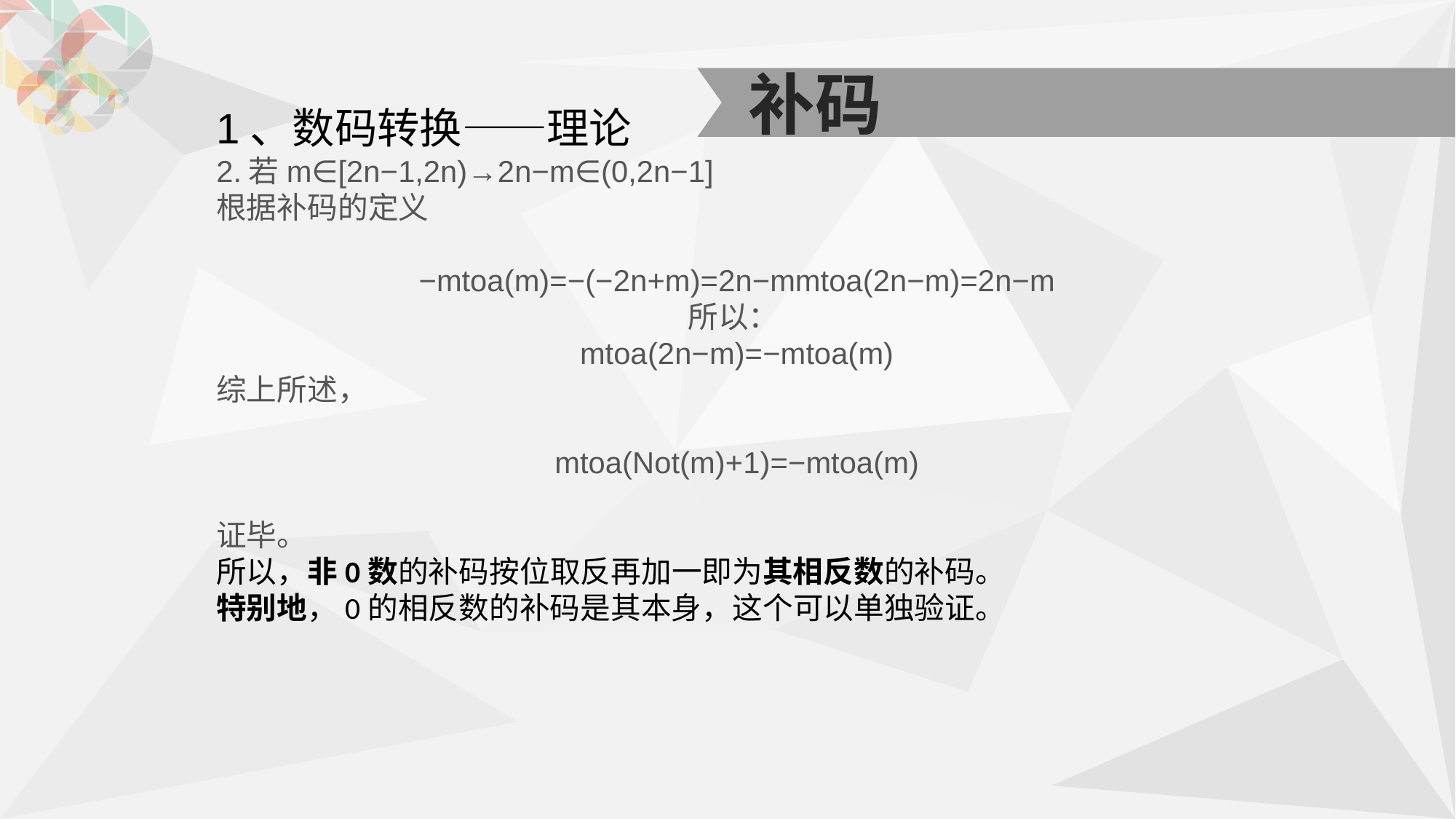

补码

1、数码转换——理论
2.若m∈[2n−1,2n)→2n−m∈(0,2n−1] 
根据补码的定义
−mtoa(m)=−(−2n+m)=2n−mmtoa(2n−m)=2n−m
所以： 
mtoa(2n−m)=−mtoa(m)
综上所述，
mtoa(Not(m)+1)=−mtoa(m)
证毕。
所以，非0数的补码按位取反再加一即为其相反数的补码。 
特别地，0的相反数的补码是其本身，这个可以单独验证。